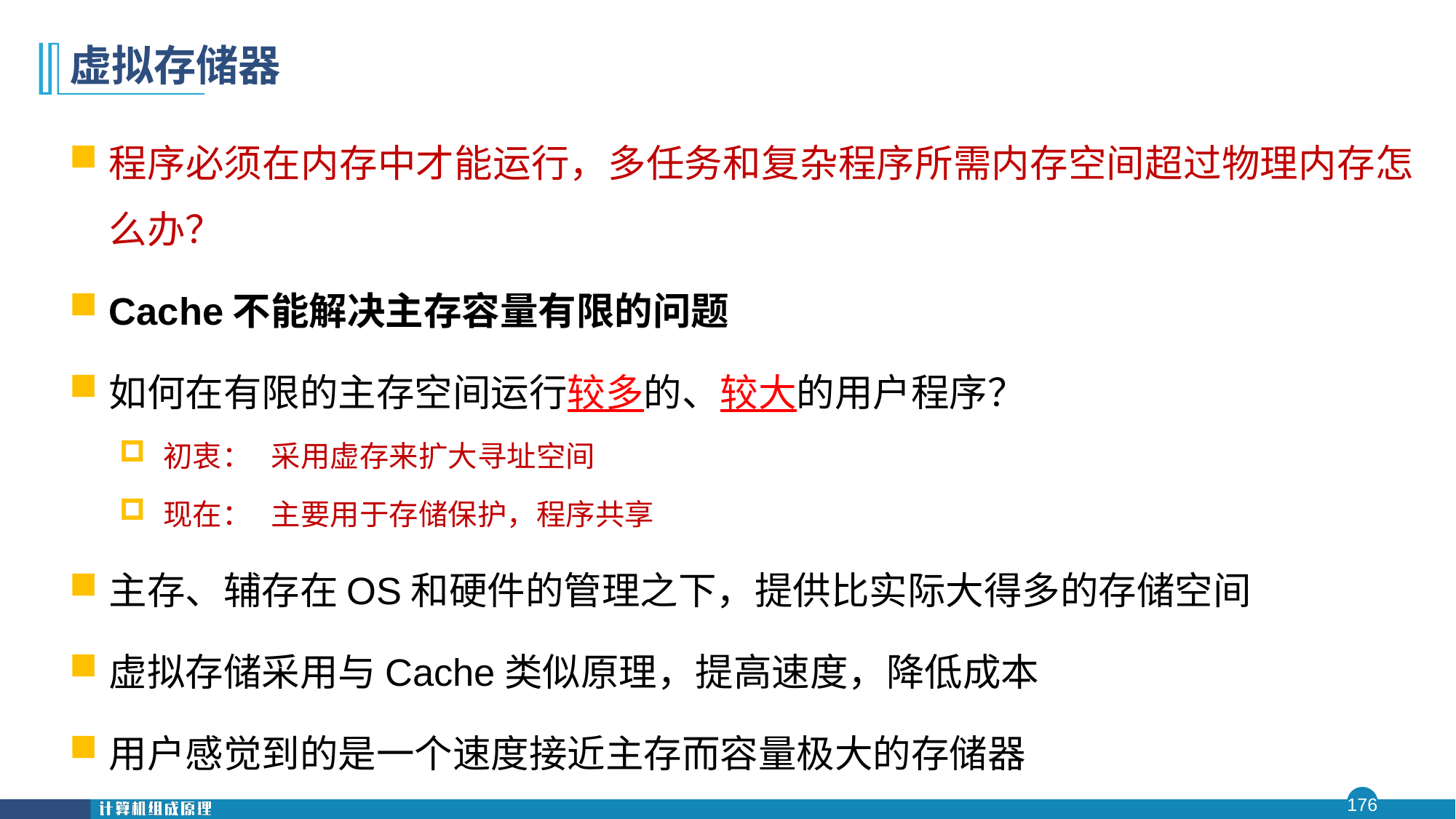

# 虚拟存储器
程序必须在内存中才能运行，多任务和复杂程序所需内存空间超过物理内存怎么办？
Cache不能解决主存容量有限的问题
如何在有限的主存空间运行较多的、较大的用户程序？
初衷：   采用虚存来扩大寻址空间
现在：   主要用于存储保护，程序共享
主存、辅存在OS和硬件的管理之下，提供比实际大得多的存储空间
虚拟存储采用与Cache类似原理，提高速度，降低成本
用户感觉到的是一个速度接近主存而容量极大的存储器